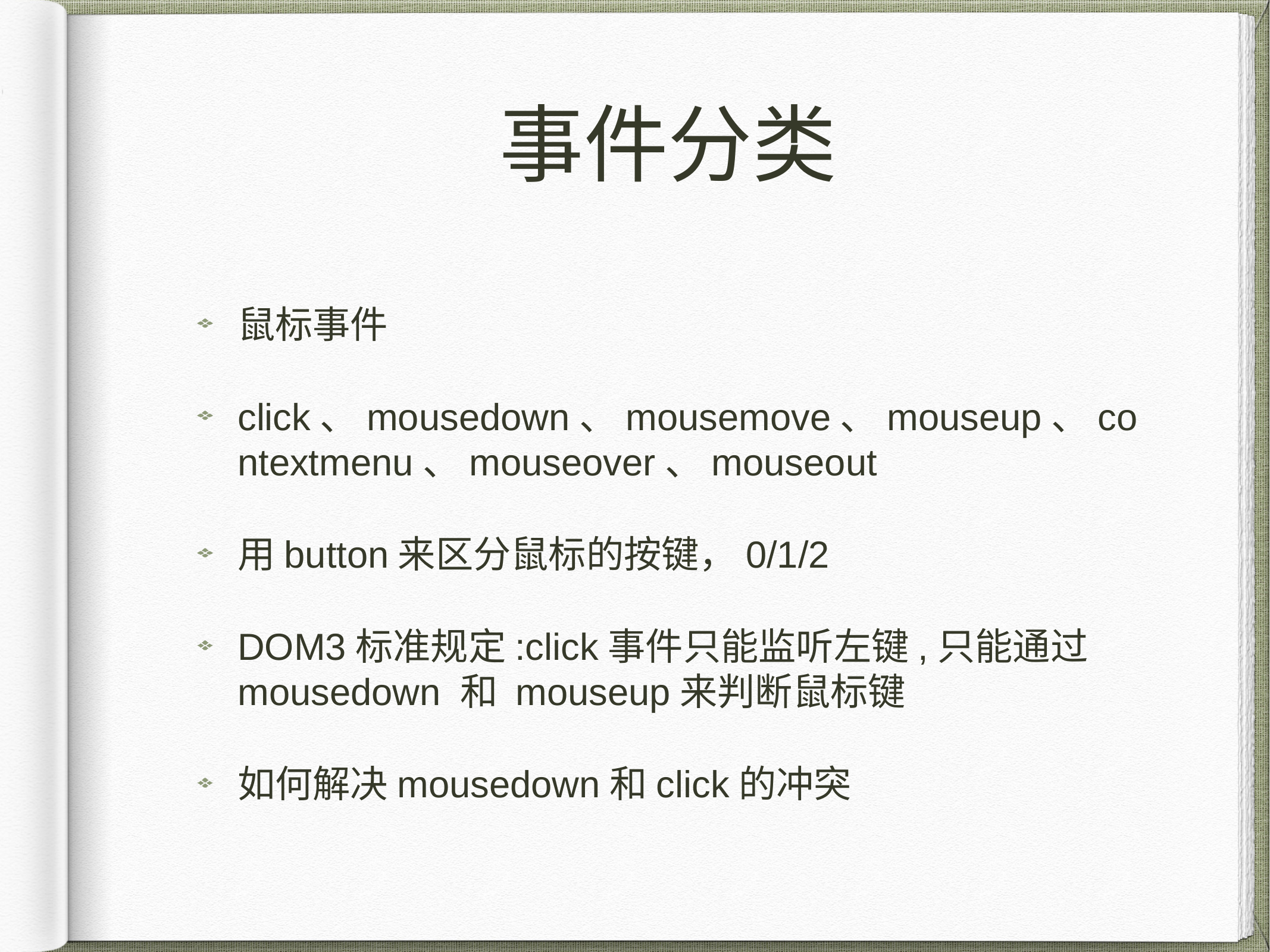

# 事件分类
鼠标事件
click、mousedown、mousemove、mouseup、contextmenu、mouseover、mouseout
用button来区分鼠标的按键，0/1/2
DOM3标准规定:click事件只能监听左键,只能通过mousedown 和 mouseup来判断鼠标键
如何解决mousedown和click的冲突